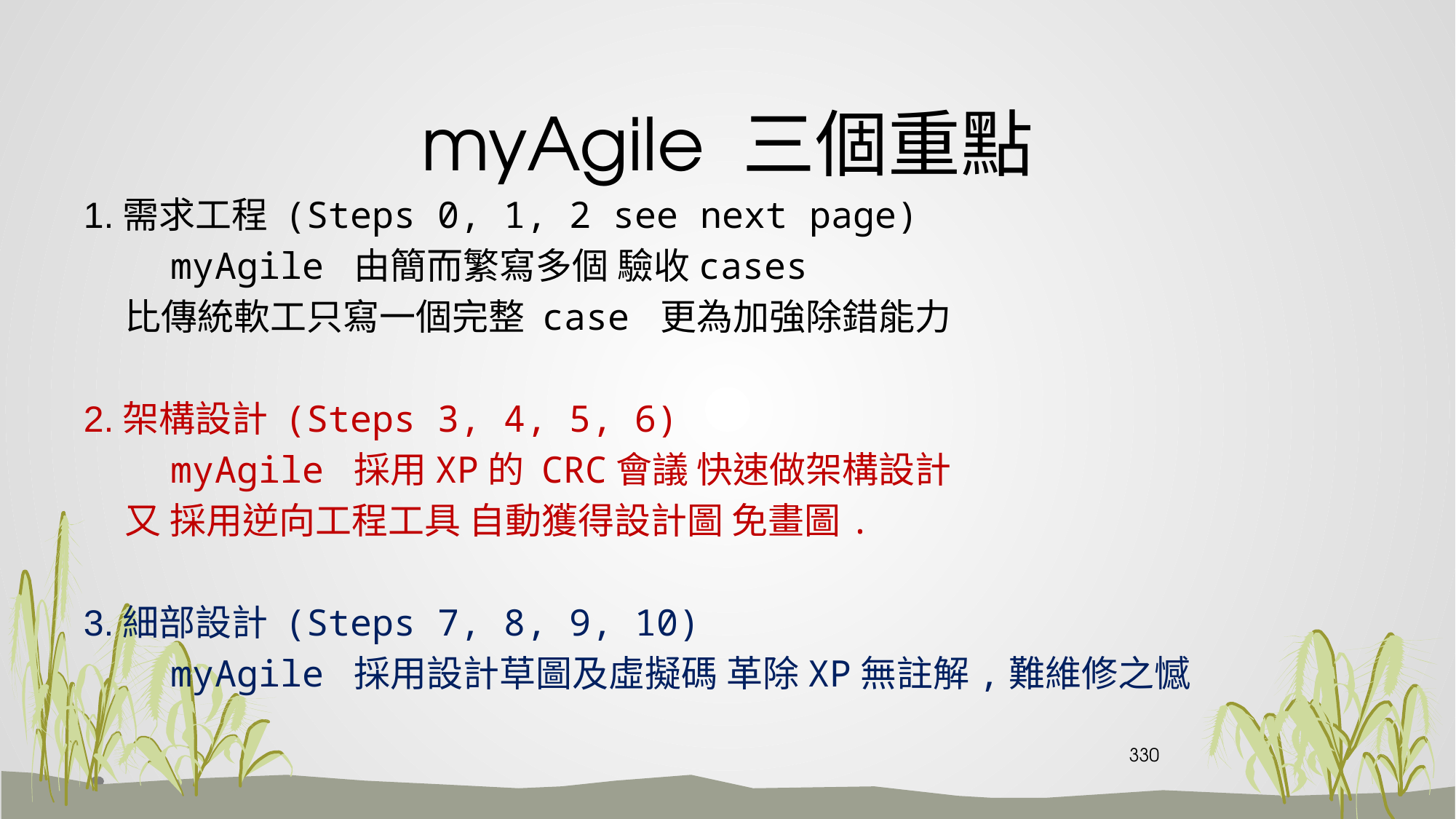

# myAgile 三個重點
1.需求工程 (Steps 0, 1, 2 see next page)
    myAgile 由簡而繁寫多個 驗收cases
    比傳統軟工只寫一個完整 case 更為加強除錯能力

2.架構設計 (Steps 3, 4, 5, 6)
    myAgile 採用XP的 CRC會議 快速做架構設計
    又 採用逆向工程工具 自動獲得設計圖 免畫圖.

3.細部設計 (Steps 7, 8, 9, 10)
    myAgile 採用設計草圖及虛擬碼 革除XP無註解,難維修之憾
330